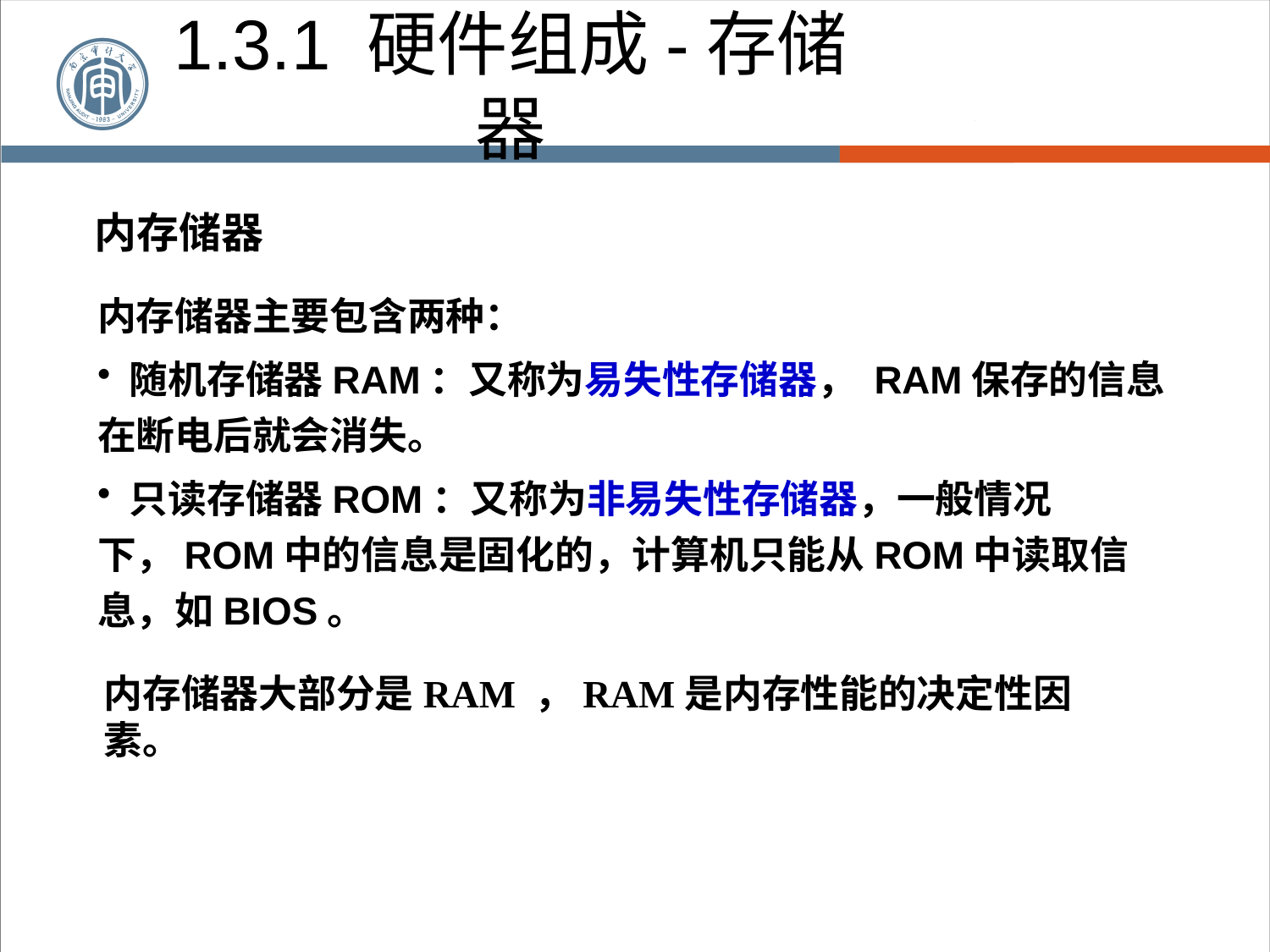

1.3.1 硬件组成-存储器
内存储器
内存储器主要包含两种：
 随机存储器RAM：又称为易失性存储器， RAM保存的信息在断电后就会消失。
 只读存储器ROM：又称为非易失性存储器，一般情况下，ROM中的信息是固化的，计算机只能从ROM中读取信息，如BIOS。
内存储器大部分是RAM ，RAM是内存性能的决定性因素。